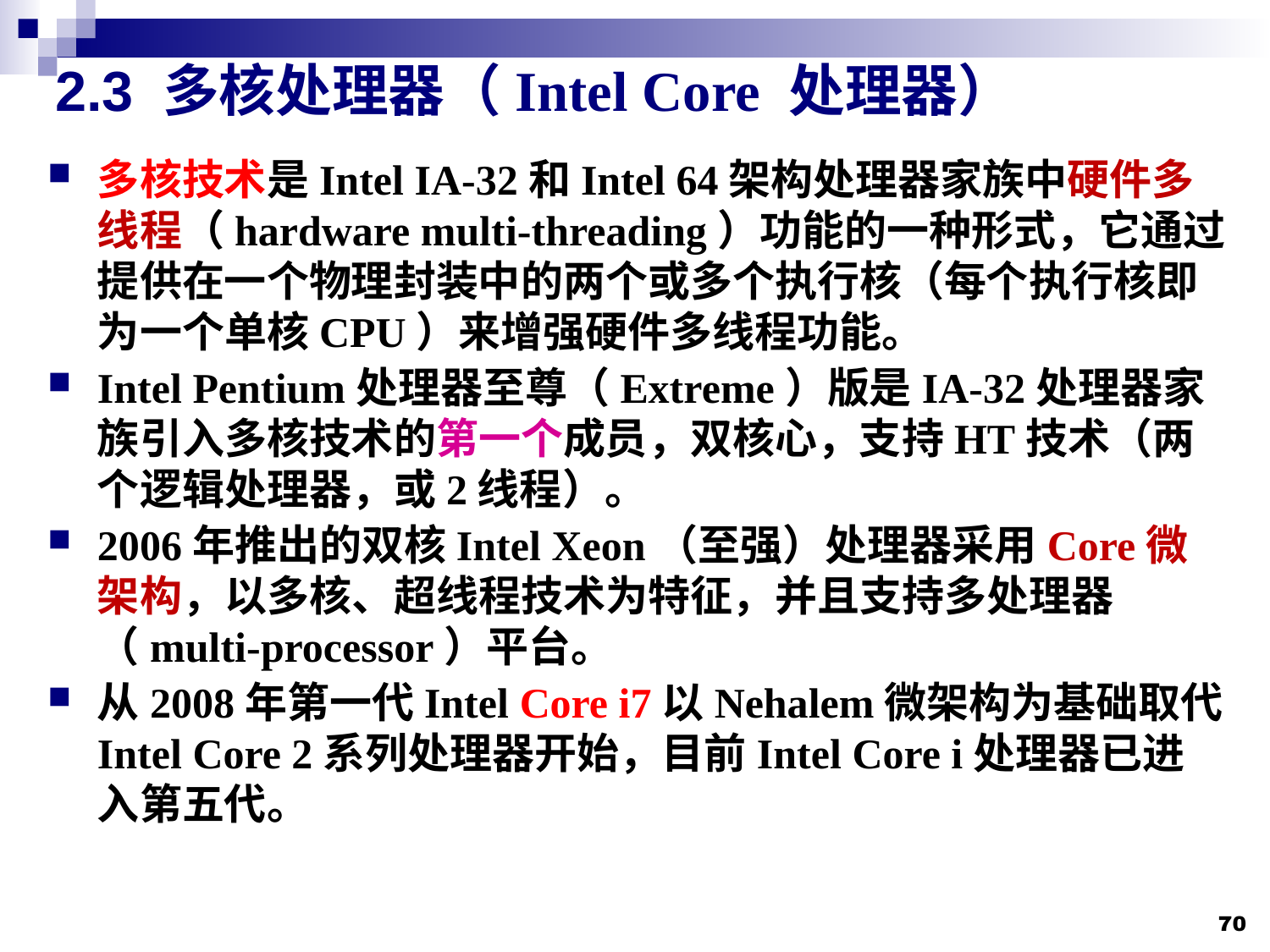

# 2.3 多核处理器（Intel Core 处理器）
多核技术是Intel IA-32和Intel 64架构处理器家族中硬件多线程（hardware multi-threading）功能的一种形式，它通过提供在一个物理封装中的两个或多个执行核（每个执行核即为一个单核CPU）来增强硬件多线程功能。
Intel Pentium处理器至尊（Extreme）版是IA-32处理器家族引入多核技术的第一个成员，双核心，支持HT技术（两个逻辑处理器，或2线程）。
2006年推出的双核Intel Xeon（至强）处理器采用Core微架构，以多核、超线程技术为特征，并且支持多处理器（multi-processor）平台。
从2008年第一代Intel Core i7以Nehalem微架构为基础取代Intel Core 2系列处理器开始，目前Intel Core i处理器已进入第五代。
70